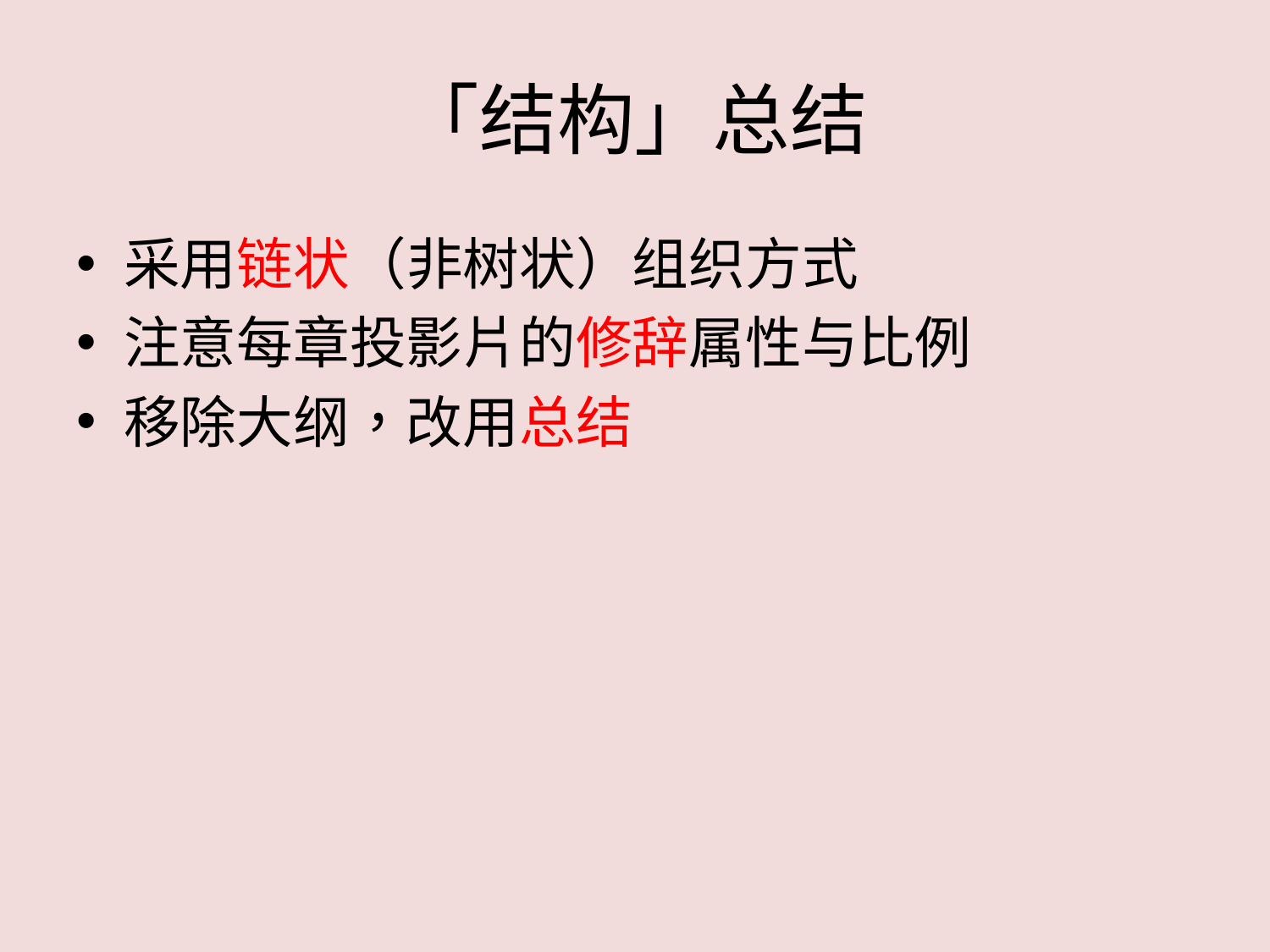

# 「结构」总结
采用链状（非树状）组织方式
注意每章投影片的修辞属性与比例
移除大纲，改用总结